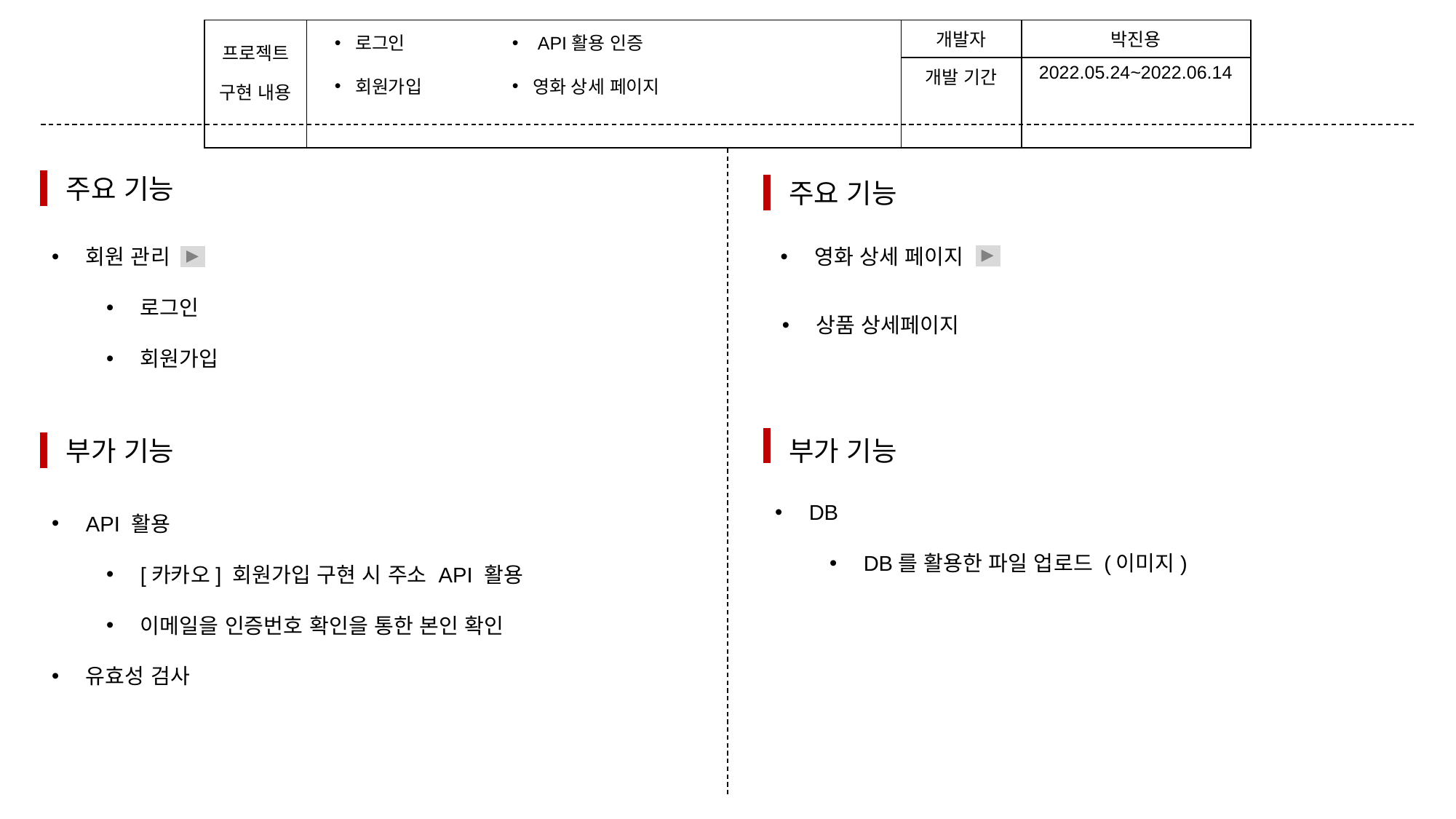

| 프로젝트 구현 내용 |  | 개발자 | 박진용 |
| --- | --- | --- | --- |
|  |  | 개발 기간 | 2022.05.24~2022.06.14 |
로그인

회원가입
 API활용 인증

영화 상세 페이지
주요 기능
주요 기능

회원 관리

로그인

회원가입
영화 상세 페이지

상품 상세페이지
부가 기능

부가 기능

DB

DB를 활용한 파일 업로드 (이미지)
API 활용

[카카오] 회원가입 구현 시 주소 API 활용

이메일을 인증번호 확인을 통한 본인 확인

유효성 검사